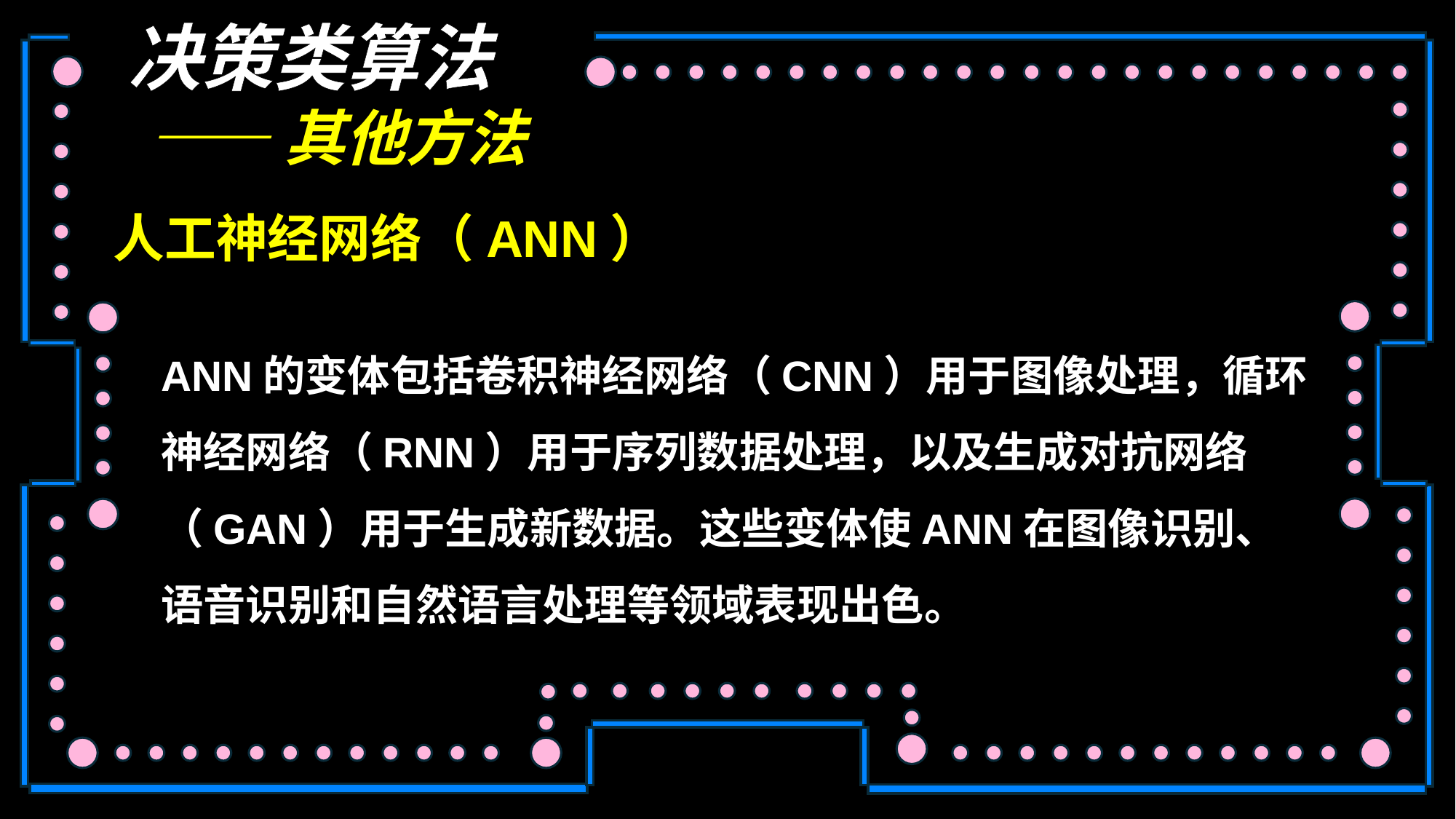

决策类算法

——其他方法

人工神经网络（ANN）

ANN的变体包括卷积神经网络（CNN）用于图像处理，循环神经网络（RNN）用于序列数据处理，以及生成对抗网络（GAN）用于生成新数据。这些变体使ANN在图像识别、语音识别和自然语言处理等领域表现出色。